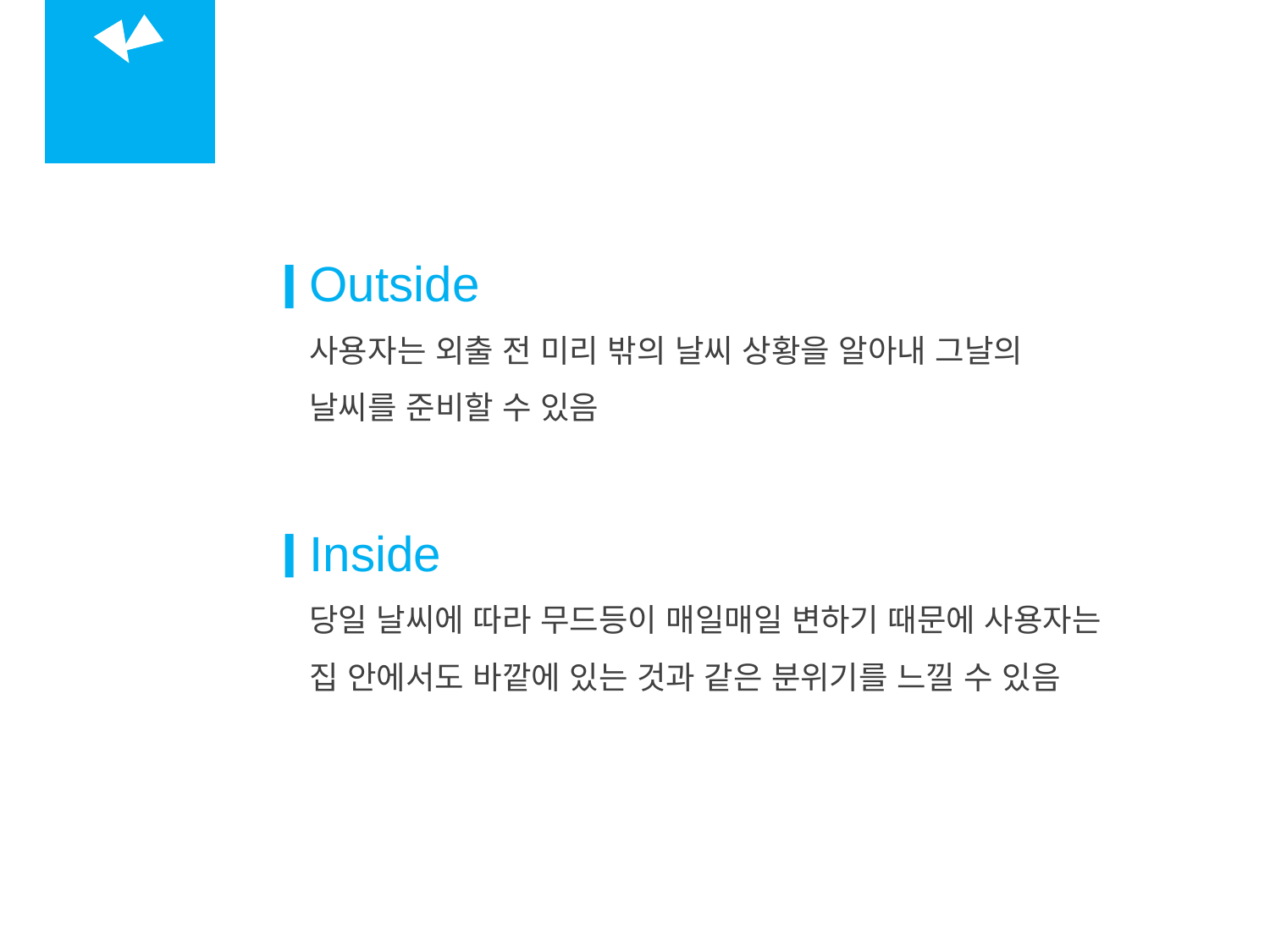

02
개요
Outside
사용자는 외출 전 미리 밖의 날씨 상황을 알아내 그날의
날씨를 준비할 수 있음
Inside
당일 날씨에 따라 무드등이 매일매일 변하기 때문에 사용자는
집 안에서도 바깥에 있는 것과 같은 분위기를 느낄 수 있음